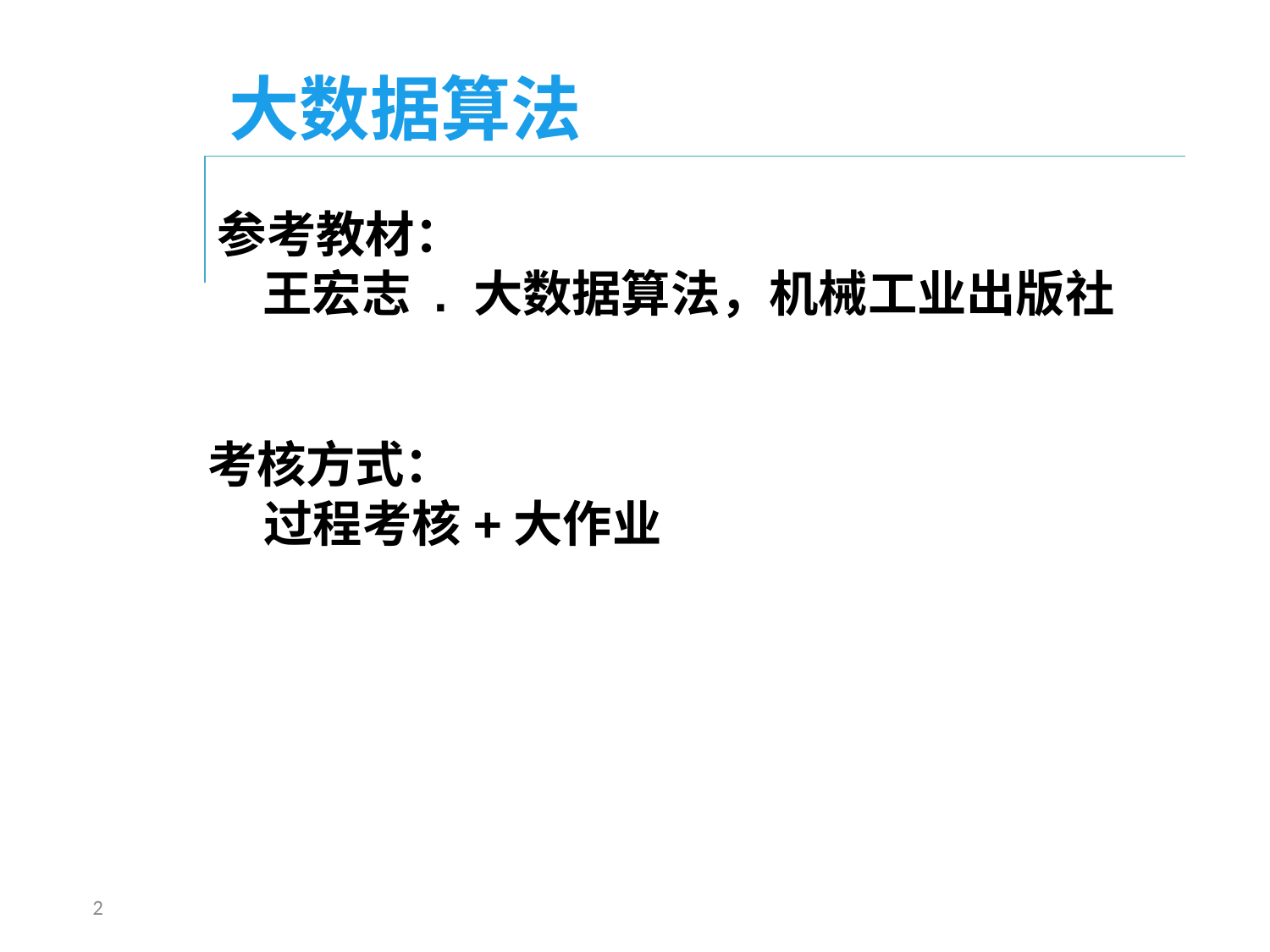

大数据算法

参考教材：
   王宏志 . 大数据算法，机械工业出版社
#
考核方式：
    过程考核+大作业

2